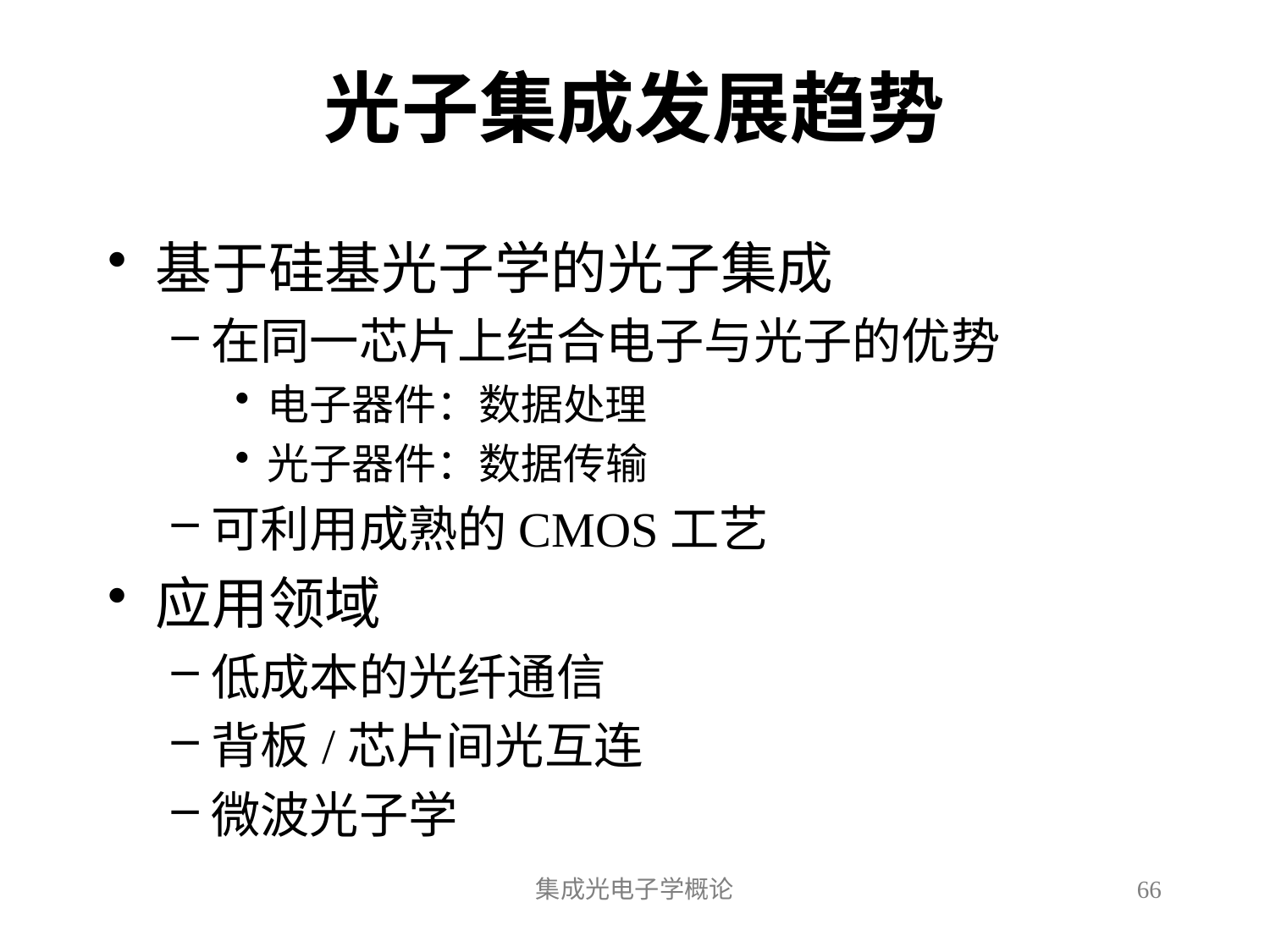

# 光子集成发展趋势
基于硅基光子学的光子集成
在同一芯片上结合电子与光子的优势
电子器件：数据处理
光子器件：数据传输
可利用成熟的CMOS工艺
应用领域
低成本的光纤通信
背板/芯片间光互连
微波光子学
集成光电子学概论
66